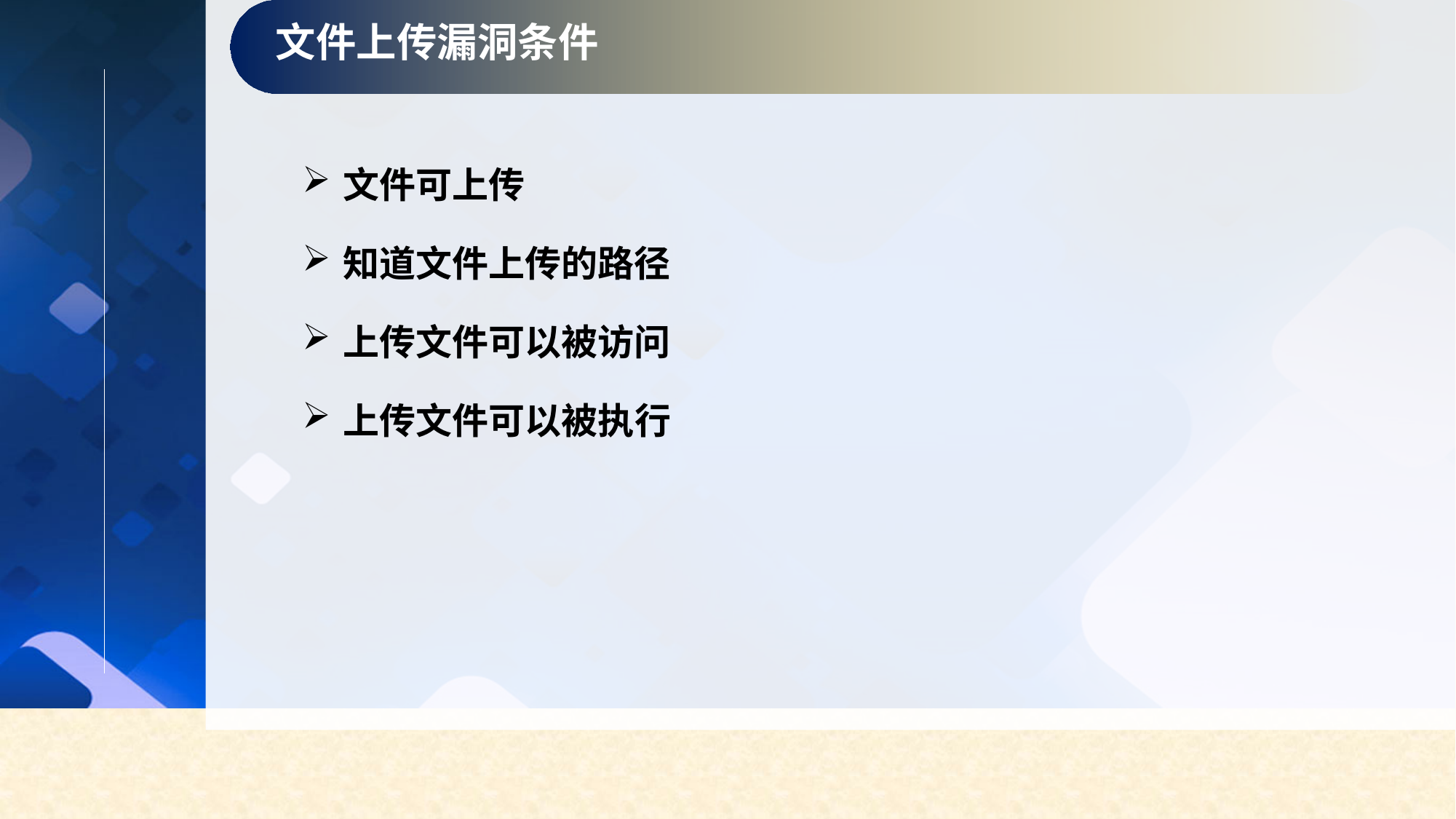

文件上传漏洞条件
文件可上传
知道文件上传的路径
上传文件可以被访问
上传文件可以被执行